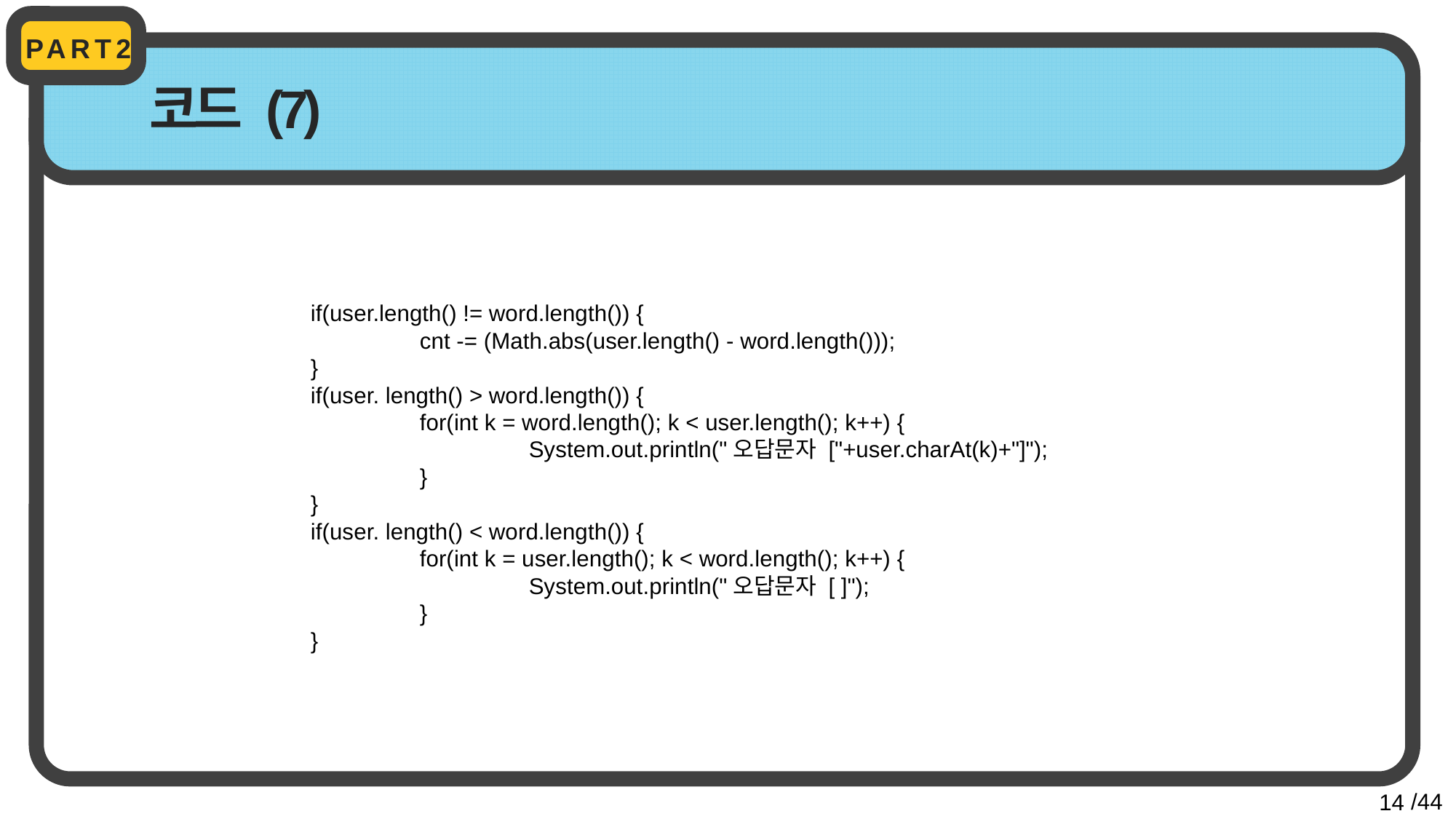

PART2

코드 (7)
		if(user.length() != word.length()) {
			cnt -= (Math.abs(user.length() - word.length()));
		}
		if(user. length() > word.length()) {
			for(int k = word.length(); k < user.length(); k++) {
				System.out.println("오답문자 ["+user.charAt(k)+"]");
			}
		}
		if(user. length() < word.length()) {
			for(int k = user.length(); k < word.length(); k++) {
				System.out.println("오답문자 [ ]");
			}
		}
14